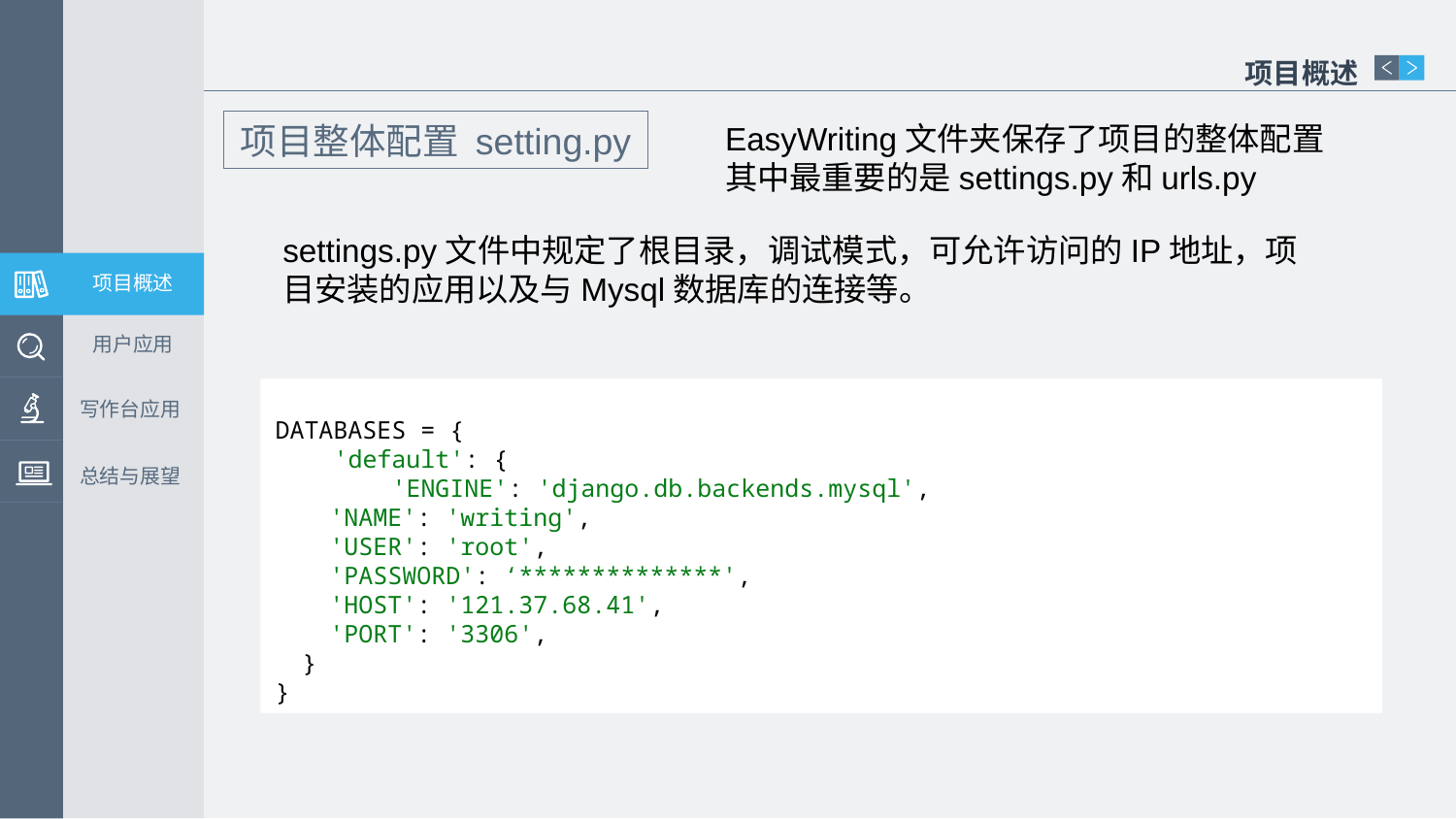

项目概述

项目整体配置 setting.py
EasyWriting文件夹保存了项目的整体配置
其中最重要的是settings.py和urls.py
settings.py文件中规定了根目录，调试模式，可允许访问的IP地址，项目安装的应用以及与Mysql数据库的连接等。

项目概述

用户应用

DATABASES = {
    'default': {
        'ENGINE': 'django.db.backends.mysql',
        'NAME': 'writing',
        'USER': 'root',
        'PASSWORD': ‘**************',
        'HOST': '121.37.68.41',
        'PORT': '3306',
    }
}
写作台应用

总结与展望